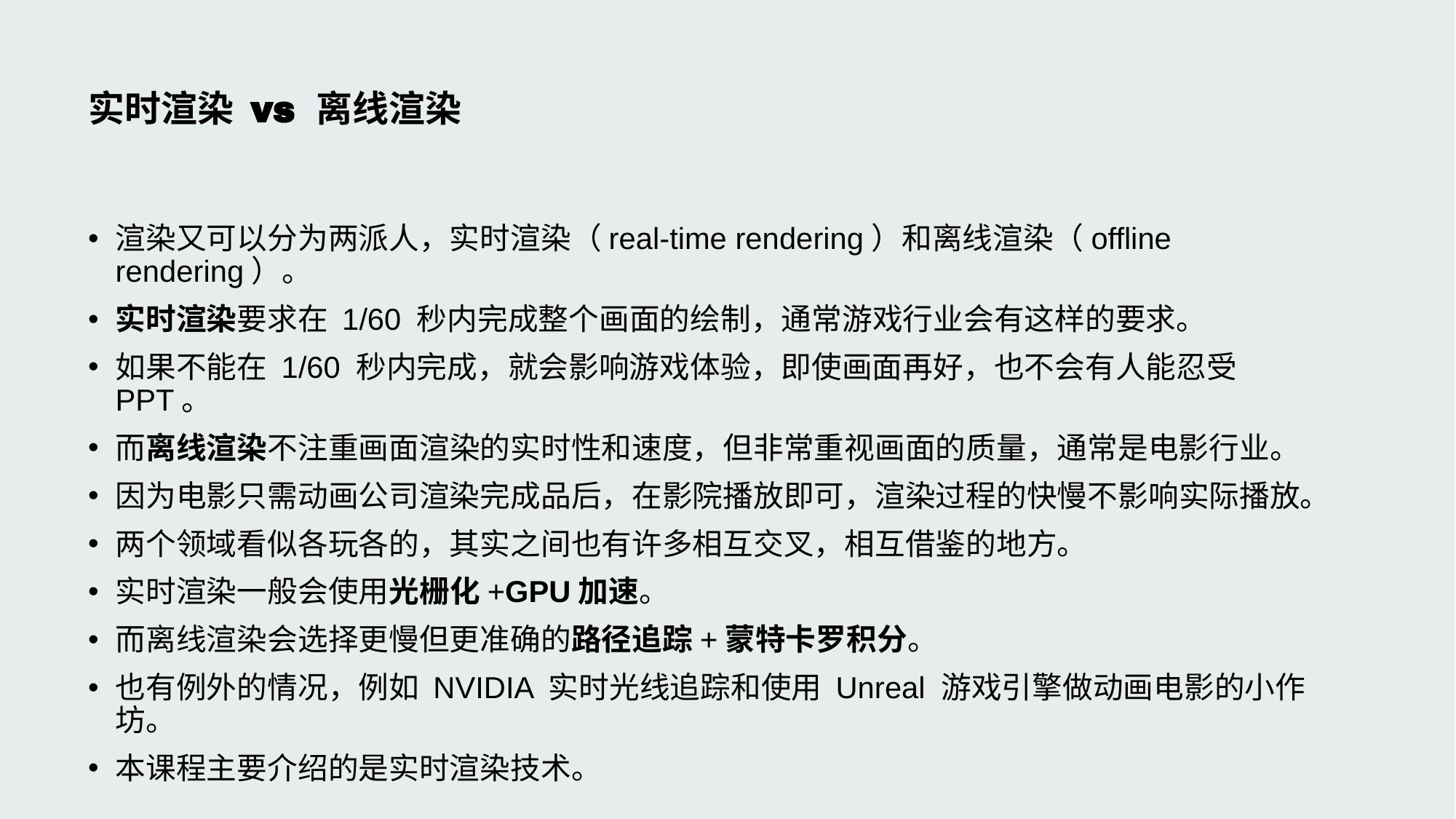

# 实时渲染 vs 离线渲染
渲染又可以分为两派人，实时渲染（real-time rendering）和离线渲染（offline rendering）。
实时渲染要求在 1/60 秒内完成整个画面的绘制，通常游戏行业会有这样的要求。
如果不能在 1/60 秒内完成，就会影响游戏体验，即使画面再好，也不会有人能忍受 PPT。
而离线渲染不注重画面渲染的实时性和速度，但非常重视画面的质量，通常是电影行业。
因为电影只需动画公司渲染完成品后，在影院播放即可，渲染过程的快慢不影响实际播放。
两个领域看似各玩各的，其实之间也有许多相互交叉，相互借鉴的地方。
实时渲染一般会使用光栅化+GPU加速。
而离线渲染会选择更慢但更准确的路径追踪+蒙特卡罗积分。
也有例外的情况，例如 NVIDIA 实时光线追踪和使用 Unreal 游戏引擎做动画电影的小作坊。
本课程主要介绍的是实时渲染技术。